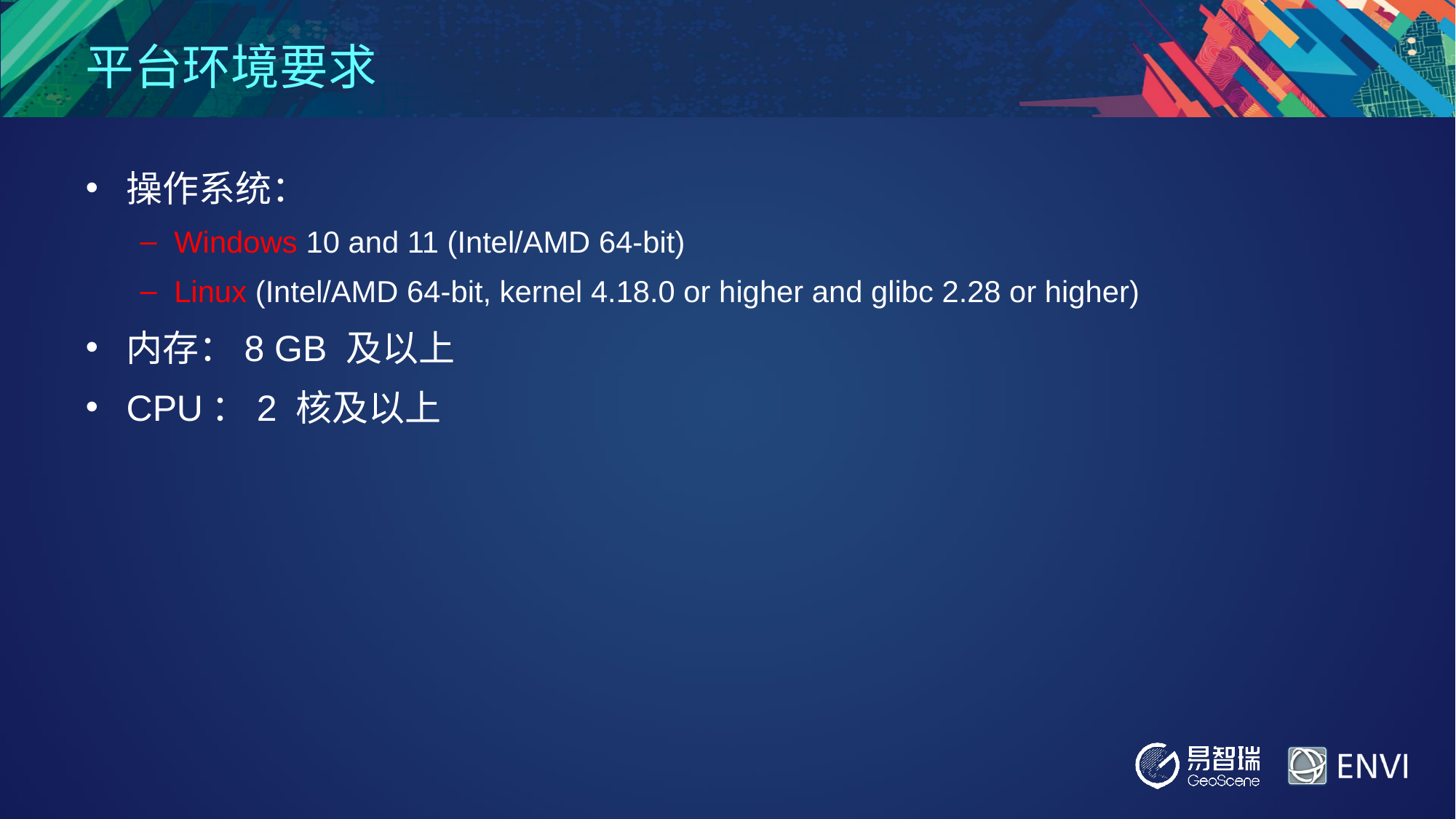

# 平台环境要求
操作系统：
Windows 10 and 11 (Intel/AMD 64-bit)
Linux (Intel/AMD 64-bit, kernel 4.18.0 or higher and glibc 2.28 or higher)
内存：8 GB 及以上
CPU：2 核及以上